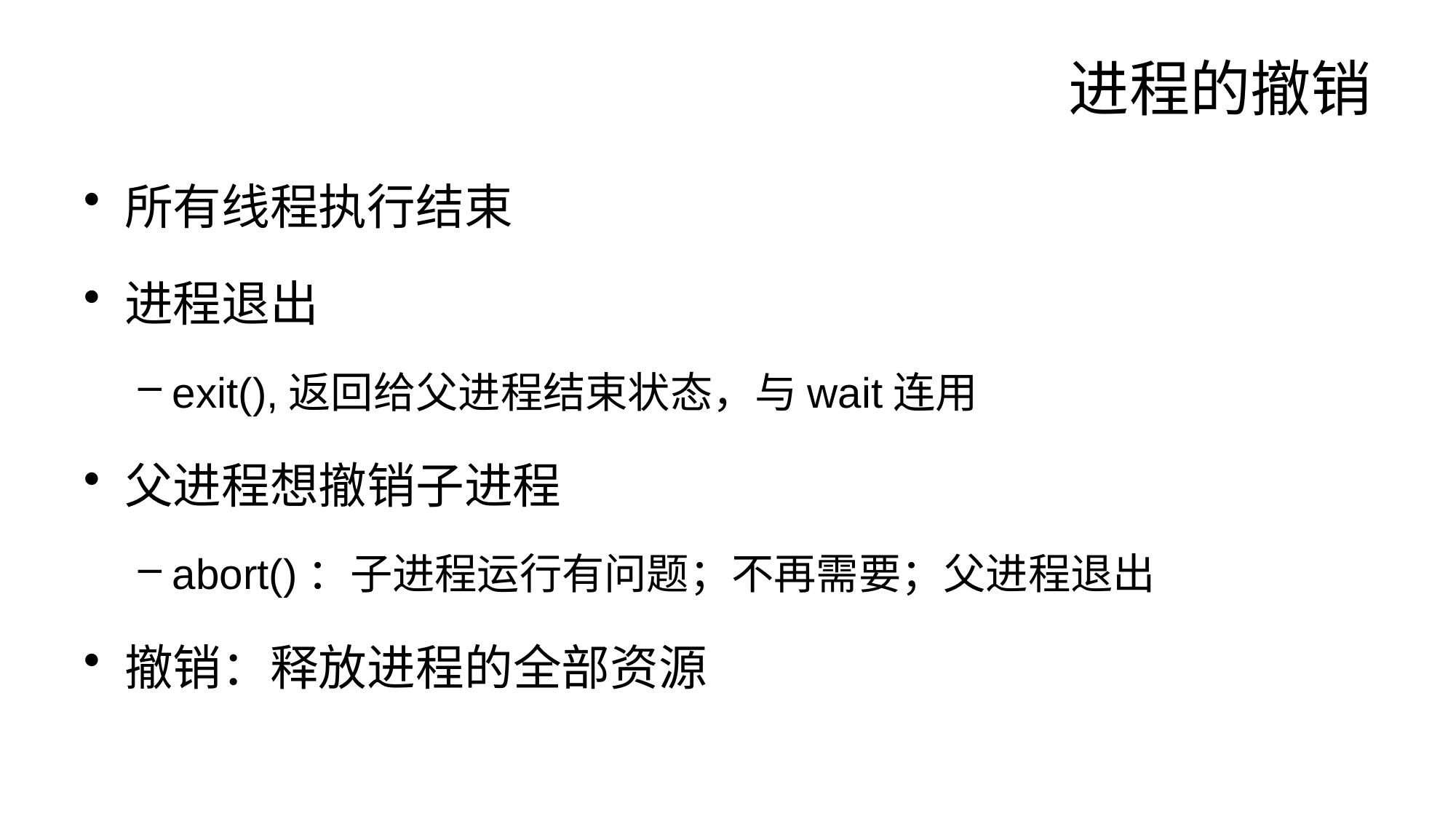

# 进程的撤销
所有线程执行结束
进程退出
exit(),返回给父进程结束状态，与wait连用
父进程想撤销子进程
abort()：子进程运行有问题；不再需要；父进程退出
撤销：释放进程的全部资源